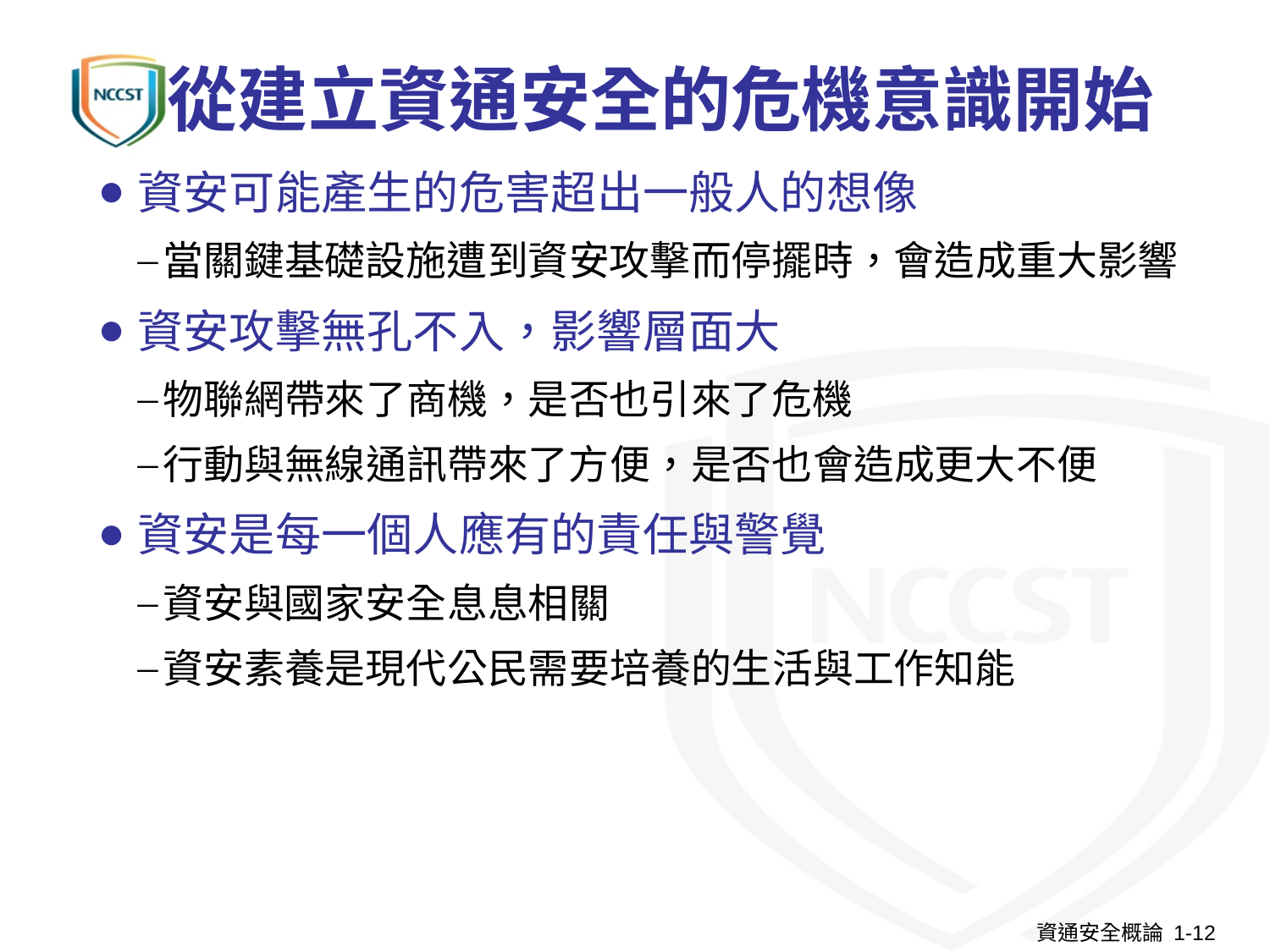

# 從建立資通安全的危機意識開始
資安可能產生的危害超出一般人的想像
當關鍵基礎設施遭到資安攻擊而停擺時，會造成重大影響
資安攻擊無孔不入，影響層面大
物聯網帶來了商機，是否也引來了危機
行動與無線通訊帶來了方便，是否也會造成更大不便
資安是每一個人應有的責任與警覺
資安與國家安全息息相關
資安素養是現代公民需要培養的生活與工作知能